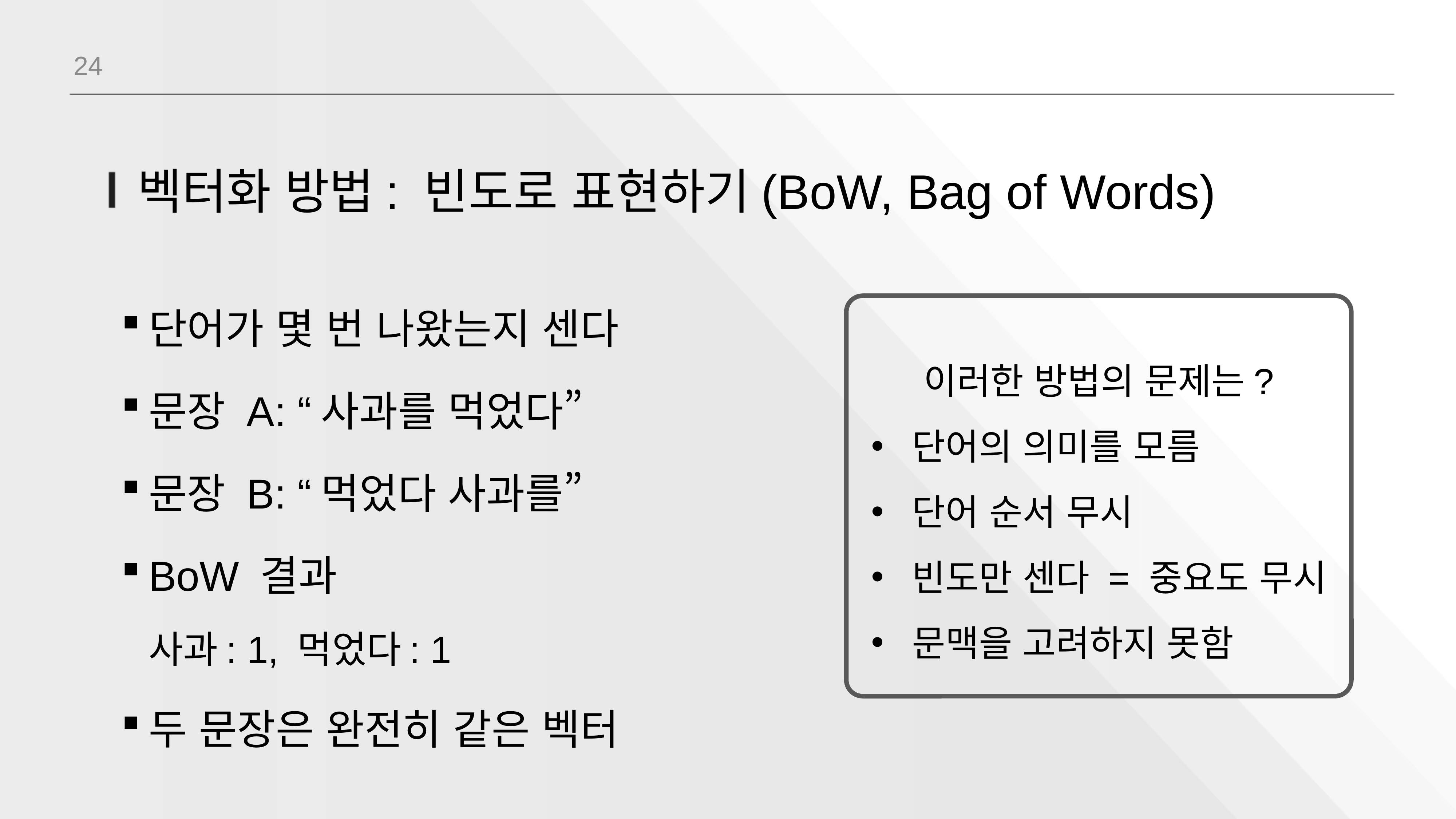

24
# 벡터화 방법: 빈도로 표현하기(BoW, Bag of Words)
단어가 몇 번 나왔는지 센다
문장 A: “사과를 먹었다”
문장 B: “먹었다 사과를”
BoW 결과
사과: 1, 먹었다: 1
두 문장은 완전히 같은 벡터

이러한 방법의 문제는?
단어의 의미를 모름
단어 순서 무시
빈도만 센다 = 중요도 무시
문맥을 고려하지 못함